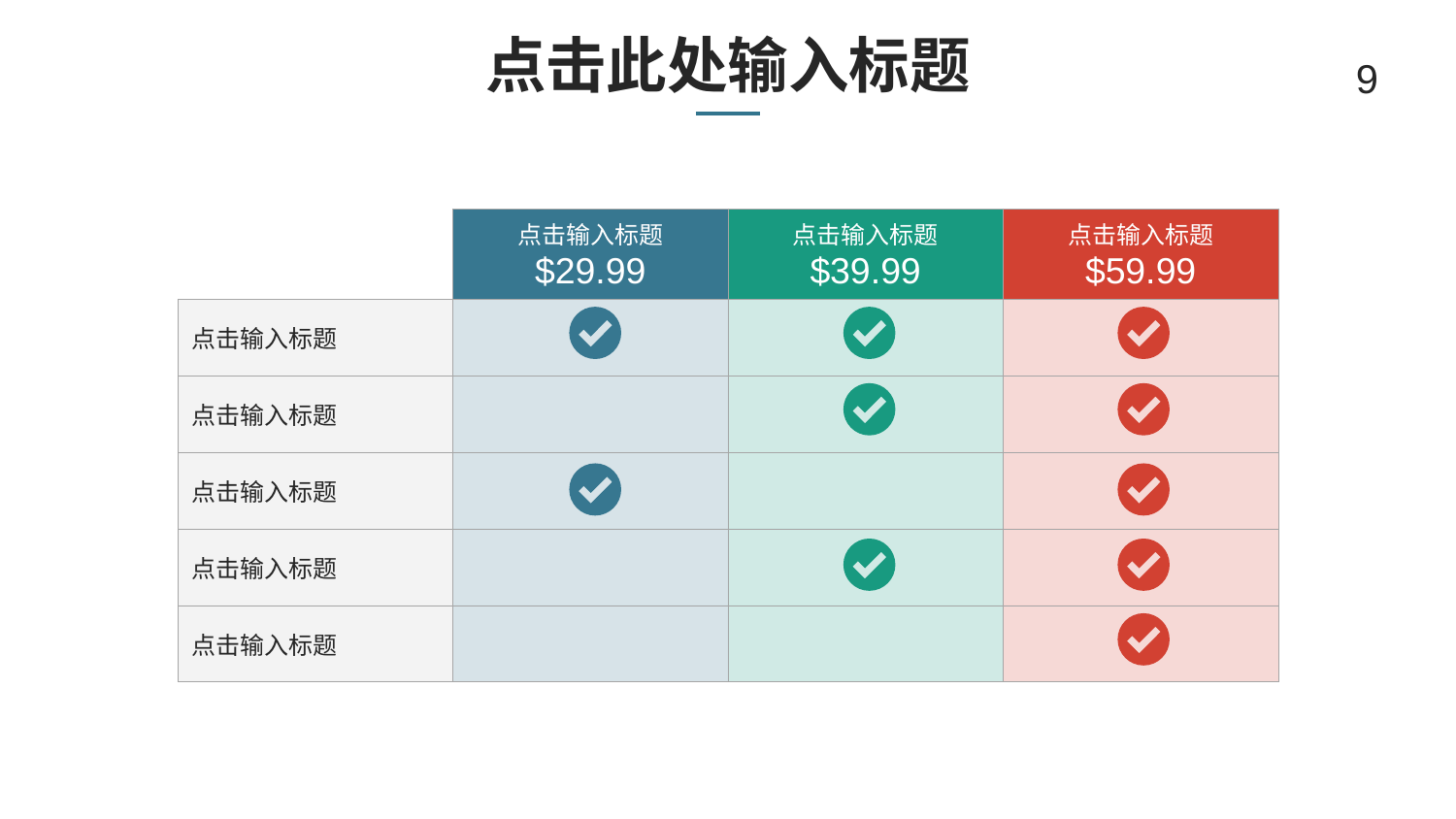

# 点击此处输入标题
9
|  | 点击输入标题 $29.99 | 点击输入标题 $39.99 | 点击输入标题 $59.99 |
| --- | --- | --- | --- |
| 点击输入标题 |  |  |  |
| 点击输入标题 |  |  |  |
| 点击输入标题 |  |  |  |
| 点击输入标题 |  |  |  |
| 点击输入标题 |  |  |  |